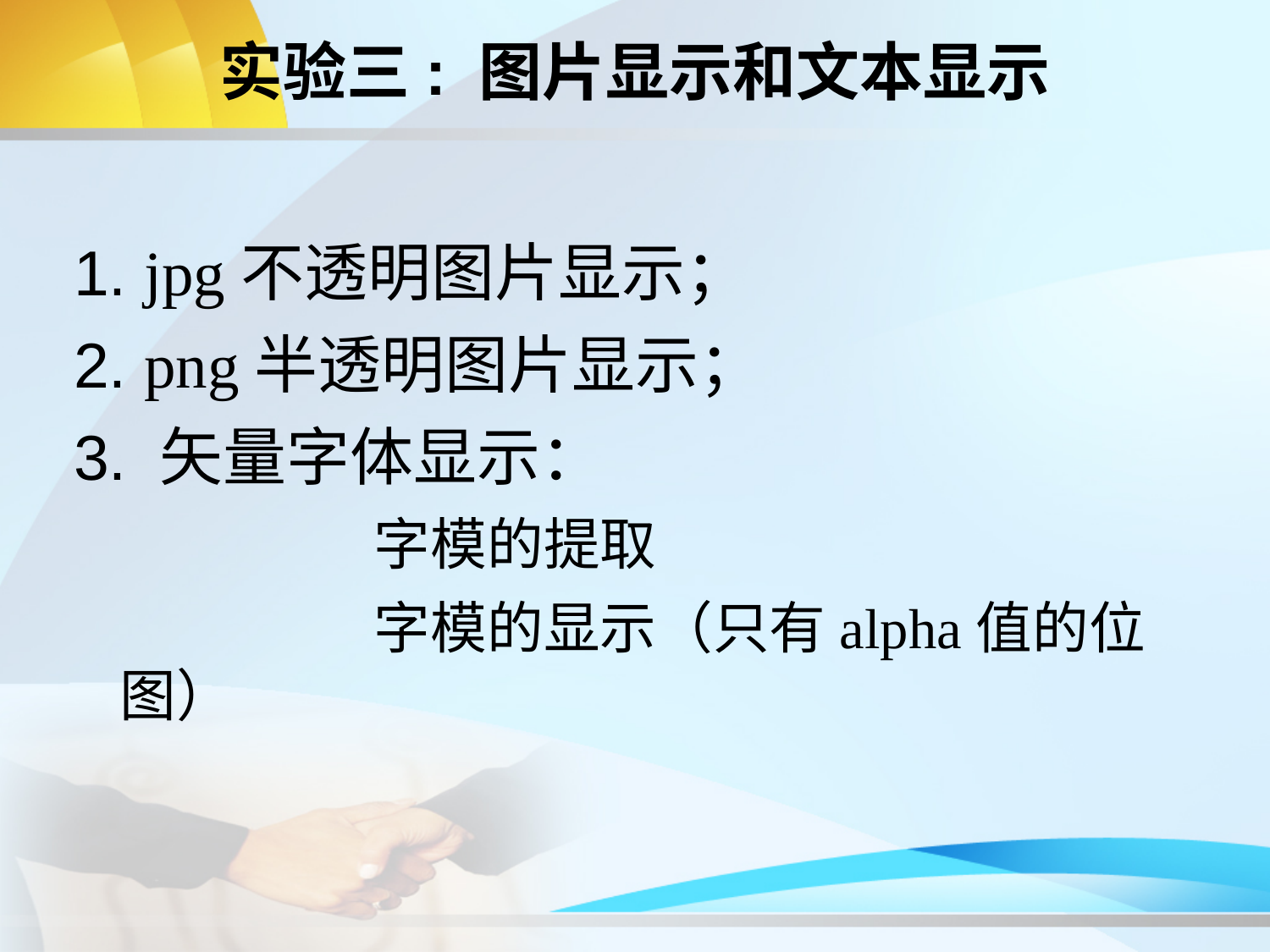

# 实验三: 图片显示和文本显示
1. jpg不透明图片显示；
2. png半透明图片显示；
3. 矢量字体显示：
			字模的提取
			字模的显示（只有alpha值的位图）